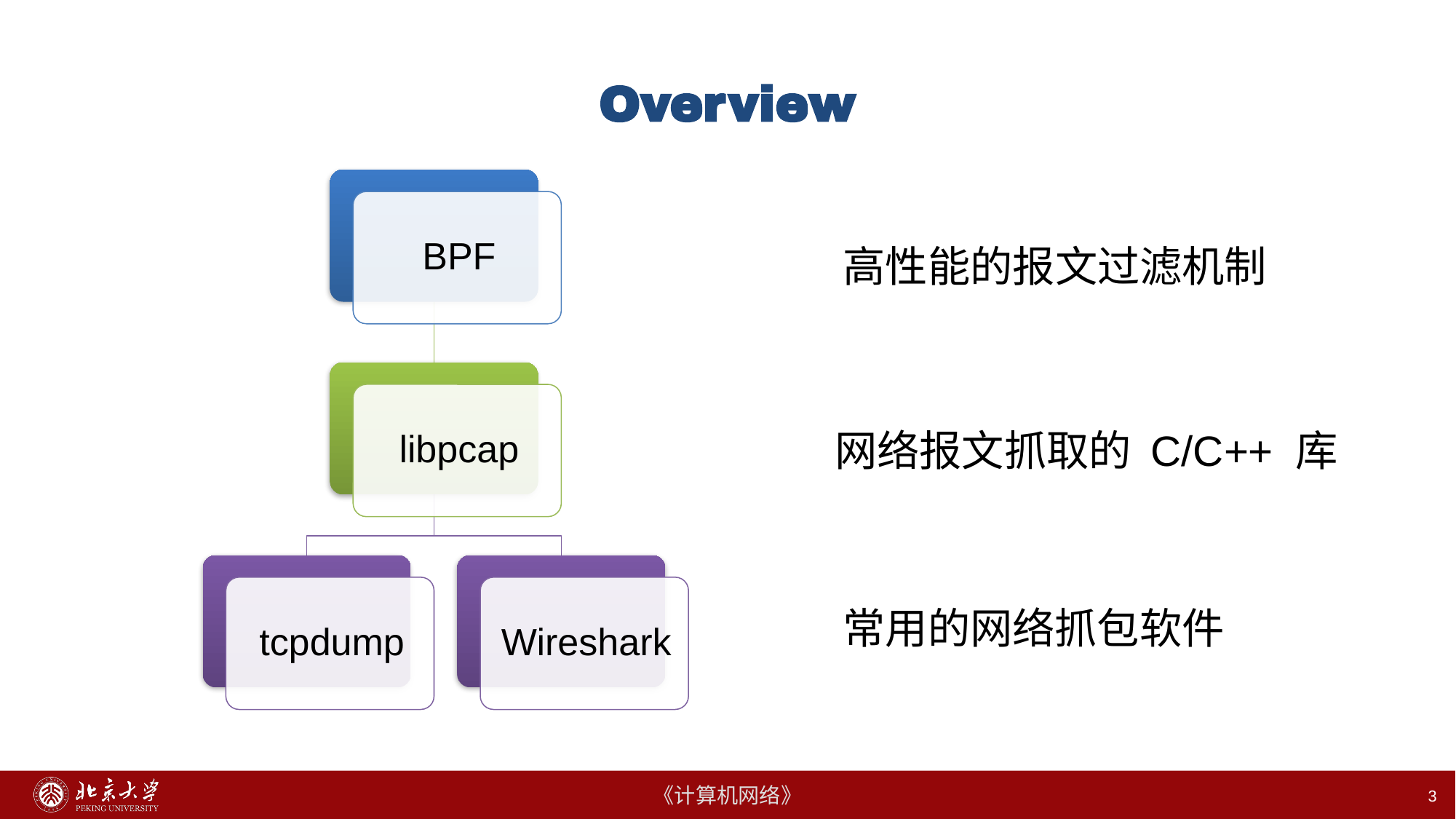

# Overview
BPF
libpcap
tcpdump
Wireshark
高性能的报文过滤机制
网络报文抓取的 C/C++ 库
常用的网络抓包软件
3